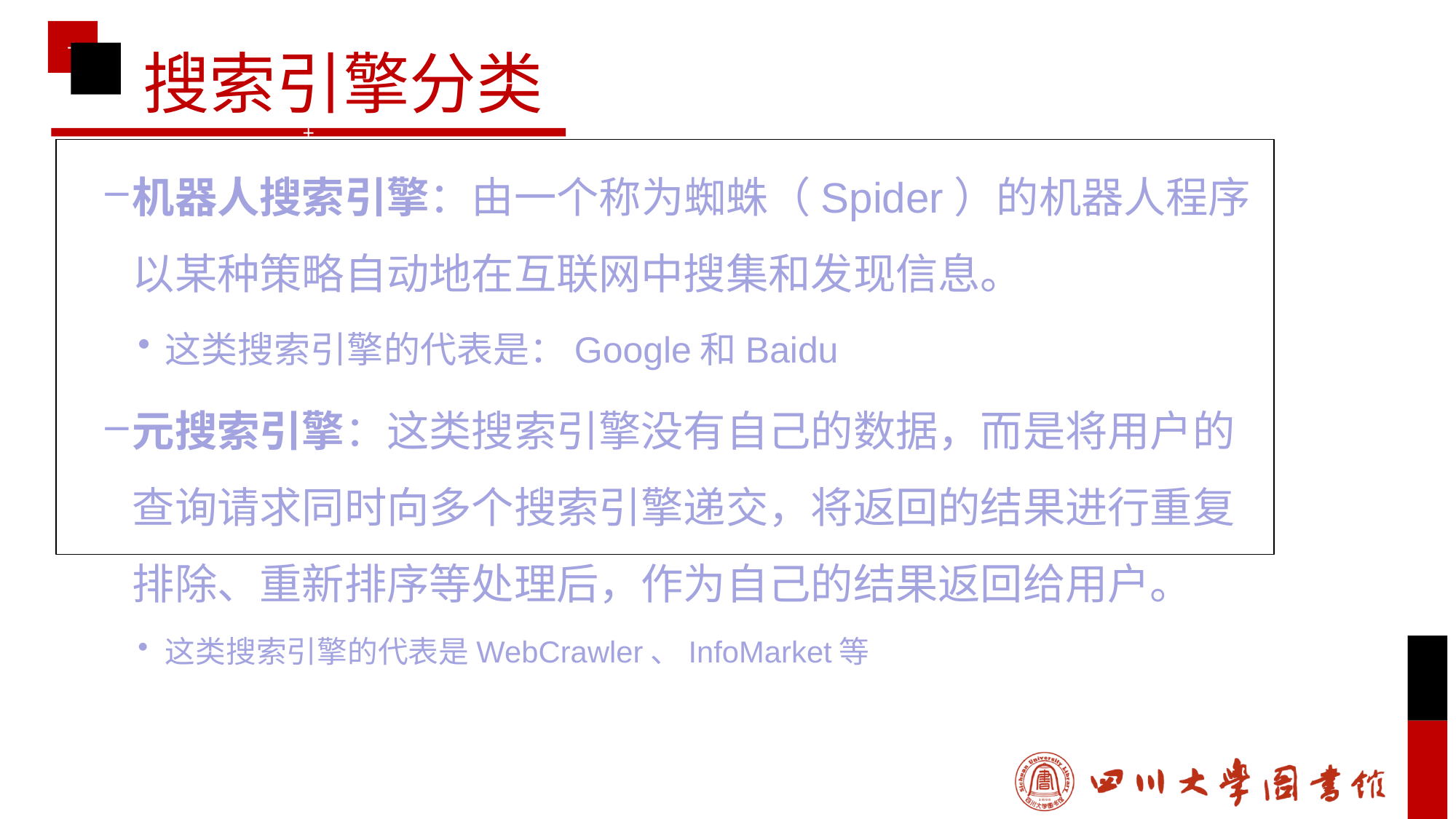

搜索引擎分类
# 机器人搜索引擎：由一个称为蜘蛛（Spider）的机器人程序以某种策略自动地在互联网中搜集和发现信息。
这类搜索引擎的代表是：Google和Baidu
元搜索引擎：这类搜索引擎没有自己的数据，而是将用户的查询请求同时向多个搜索引擎递交，将返回的结果进行重复排除、重新排序等处理后，作为自己的结果返回给用户。
这类搜索引擎的代表是WebCrawler、InfoMarket等